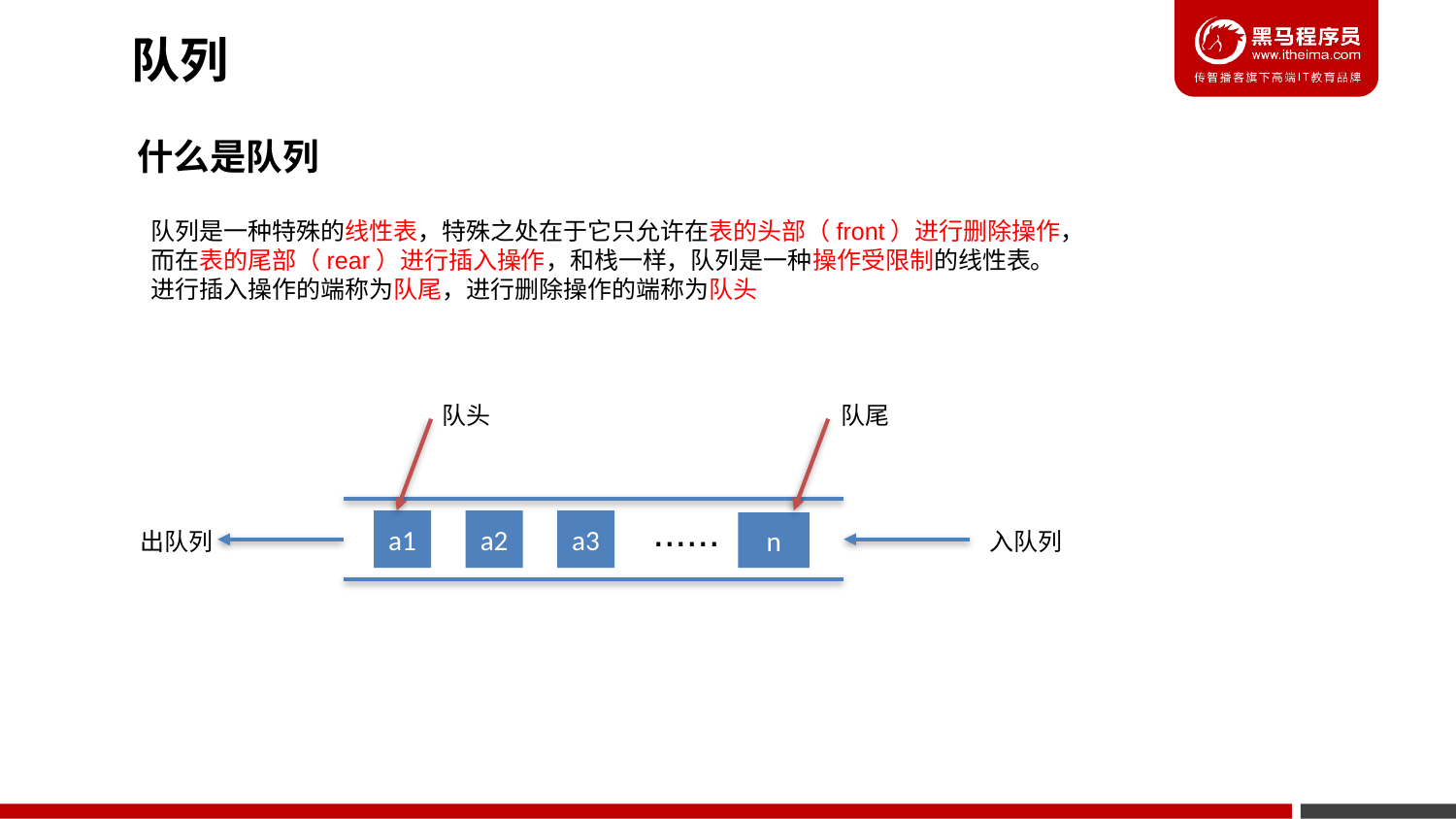

队列
什么是队列
队列是一种特殊的线性表，特殊之处在于它只允许在表的头部（front）进行删除操作，
而在表的尾部（rear）进行插入操作，和栈一样，队列是一种操作受限制的线性表。
进行插入操作的端称为队尾，进行删除操作的端称为队头
队尾
队头
......
a1
a2
a3
n
出队列
入队列